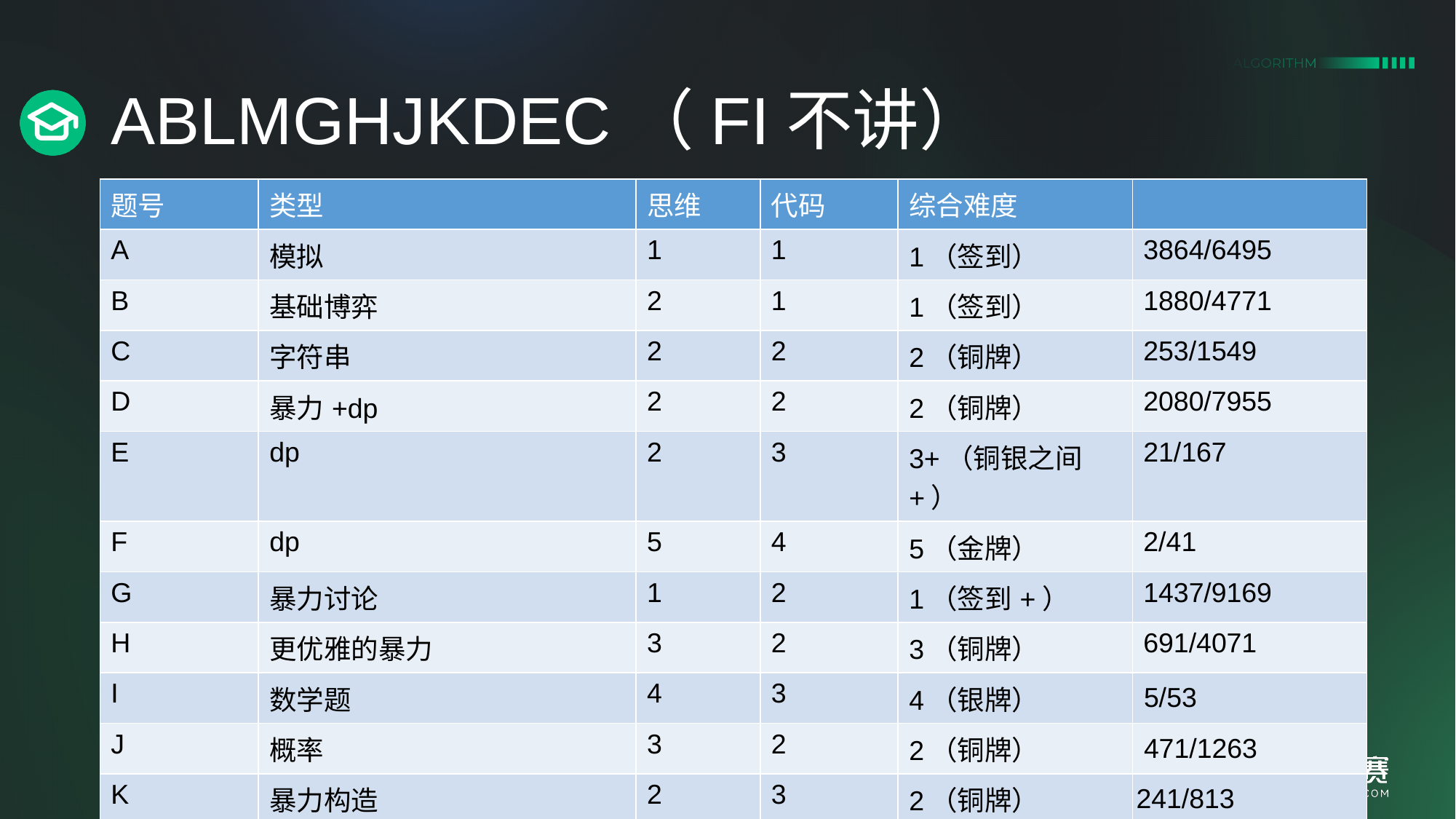

# ABLMGHJKDEC（FI不讲）
| 题号 | 类型 | 思维 | 代码 | 综合难度 |  |
| --- | --- | --- | --- | --- | --- |
| A | 模拟 | 1 | 1 | 1（签到） | 3864/6495 |
| B | 基础博弈 | 2 | 1 | 1（签到） | 1880/4771 |
| C | 字符串 | 2 | 2 | 2（铜牌） | 253/1549 |
| D | 暴力+dp | 2 | 2 | 2（铜牌） | 2080/7955 |
| E | dp | 2 | 3 | 3+（铜银之间+） | 21/167 |
| F | dp | 5 | 4 | 5（金牌） | 2/41 |
| G | 暴力讨论 | 1 | 2 | 1（签到+） | 1437/9169 |
| H | 更优雅的暴力 | 3 | 2 | 3（铜牌） | 691/4071 |
| I | 数学题 | 4 | 3 | 4（银牌） | 5/53 |
| J | 概率 | 3 | 2 | 2（铜牌） | 471/1263 |
| K | 暴力构造 | 2 | 3 | 2（铜牌） | 241/813 |
| L | 枚举 | 1 | 1 | 1（签到） | 3692/5107 |
| M | 枚举(和数字相关) | 2 | 2 | 2（铜牌） | 995/5943 |